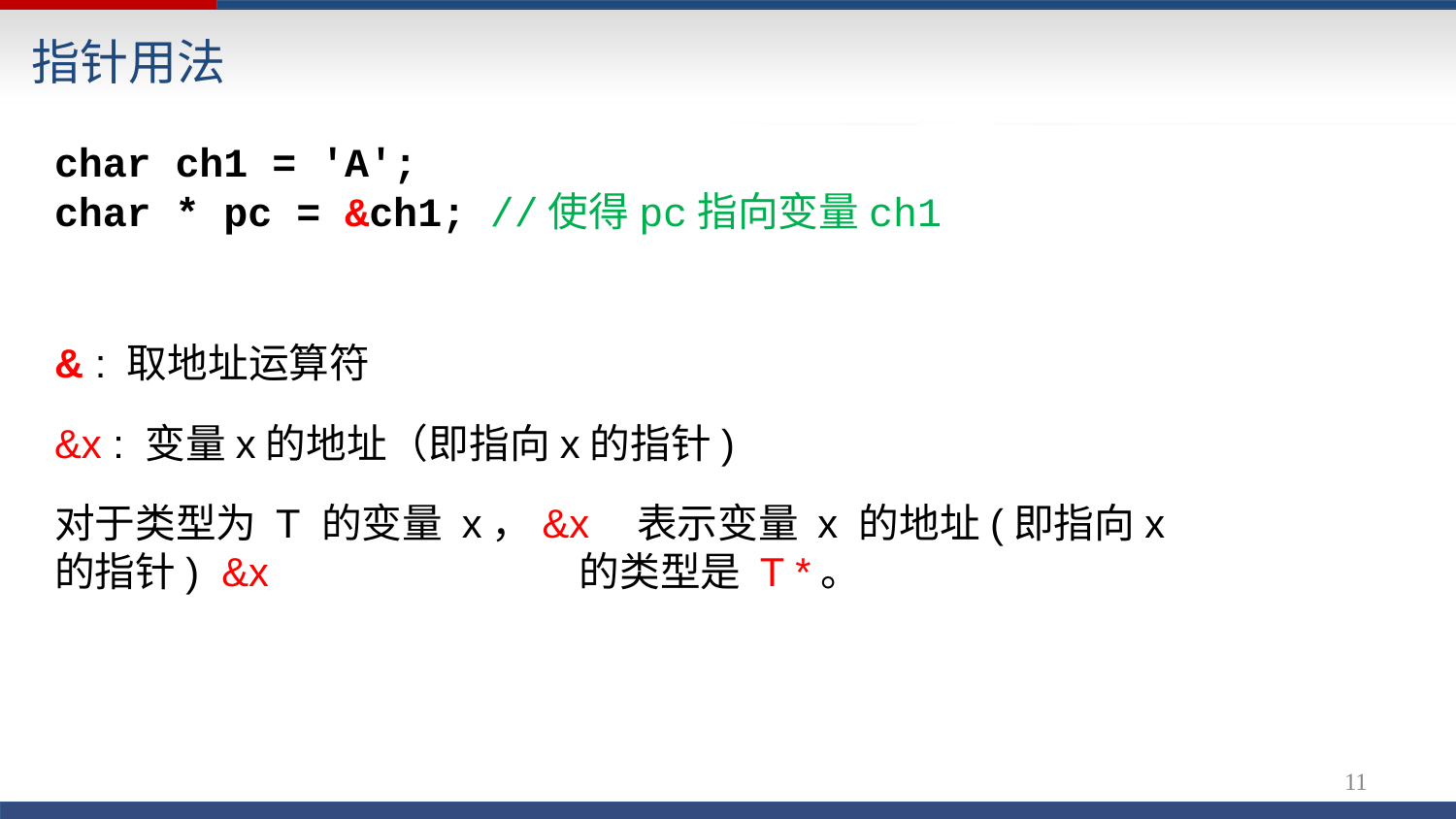

# 指针用法
char ch1 = 'A';
char * pc = &ch1; //使得pc指向变量ch1

& : 取地址运算符

&x : 变量x的地址（即指向x的指针)

对于类型为 T 的变量 x，&x	表示变量 x 的地址(即指向x的指针)  &x	的类型是 T *。
11